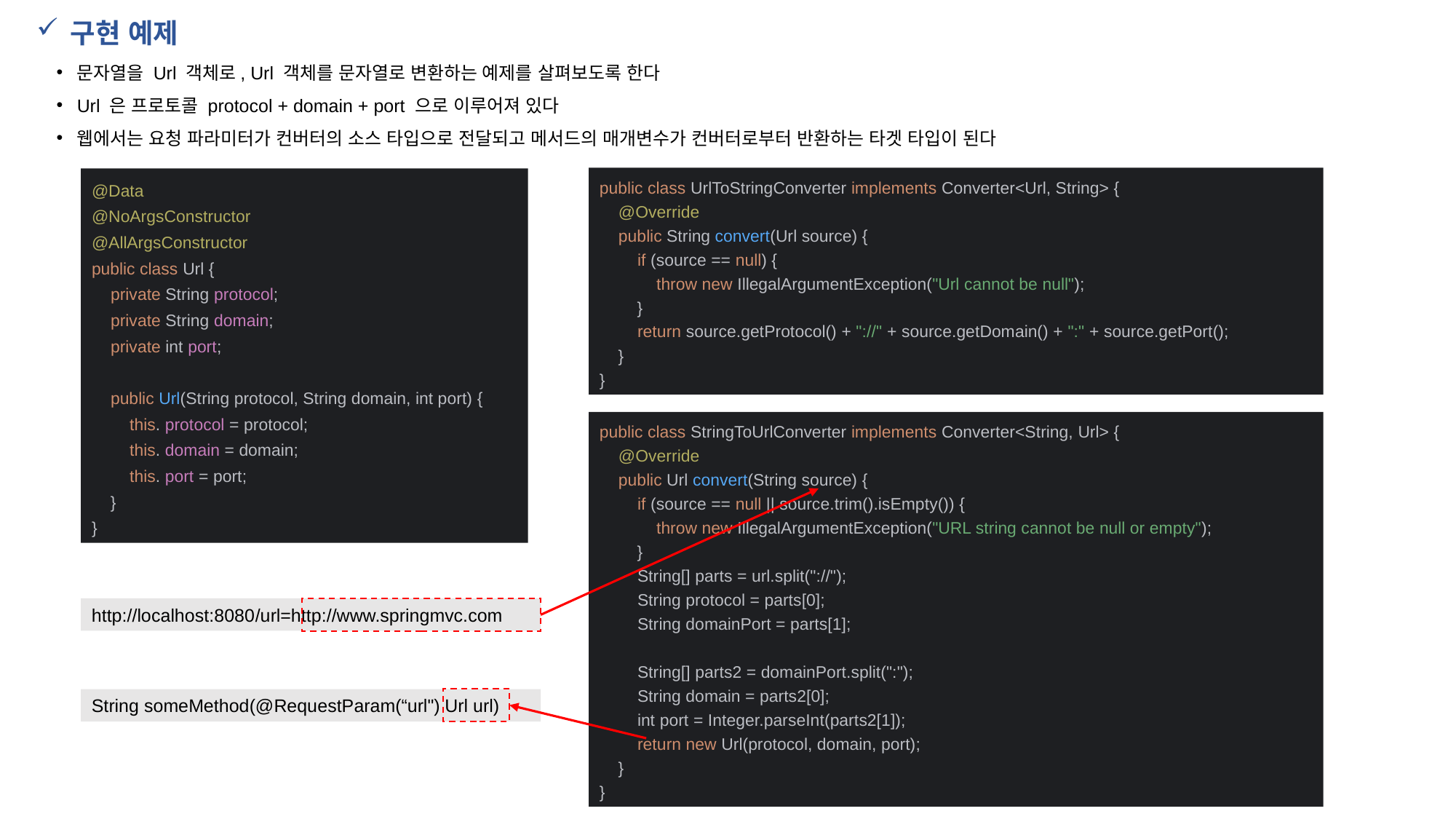

구현 예제
문자열을 Url 객체로, Url 객체를 문자열로 변환하는 예제를 살펴보도록 한다
Url 은 프로토콜 protocol + domain + port 으로 이루어져 있다
웹에서는 요청 파라미터가 컨버터의 소스 타입으로 전달되고 메서드의 매개변수가 컨버터로부터 반환하는 타겟 타입이 된다
@Data
@NoArgsConstructor
@AllArgsConstructor
public class Url {
    private String protocol;
    private String domain;
    private int port;
    public Url(String protocol, String domain, int port) {
        this. protocol = protocol;
        this. domain = domain;
        this. port = port;
    }
}
public class UrlToStringConverter implements Converter<Url, String> {
    @Override
    public String convert(Url source) {
        if (source == null) {
            throw new IllegalArgumentException("Url cannot be null");
        }
        return source.getProtocol() + "://" + source.getDomain() + ":" + source.getPort();
    }
}
public class StringToUrlConverter implements Converter<String, Url> {
    @Override
    public Url convert(String source) {
        if (source == null || source.trim().isEmpty()) {
            throw new IllegalArgumentException("URL string cannot be null or empty");
        }
        String[] parts = url.split("://");
        String protocol = parts[0];
        String domainPort = parts[1];

        String[] parts2 = domainPort.split(":");
        String domain = parts2[0];
        int port = Integer.parseInt(parts2[1]);
        return new Url(protocol, domain, port);
    }
}
http://localhost:8080/url=http://www.springmvc.com

String someMethod(@RequestParam(“url") Url url)